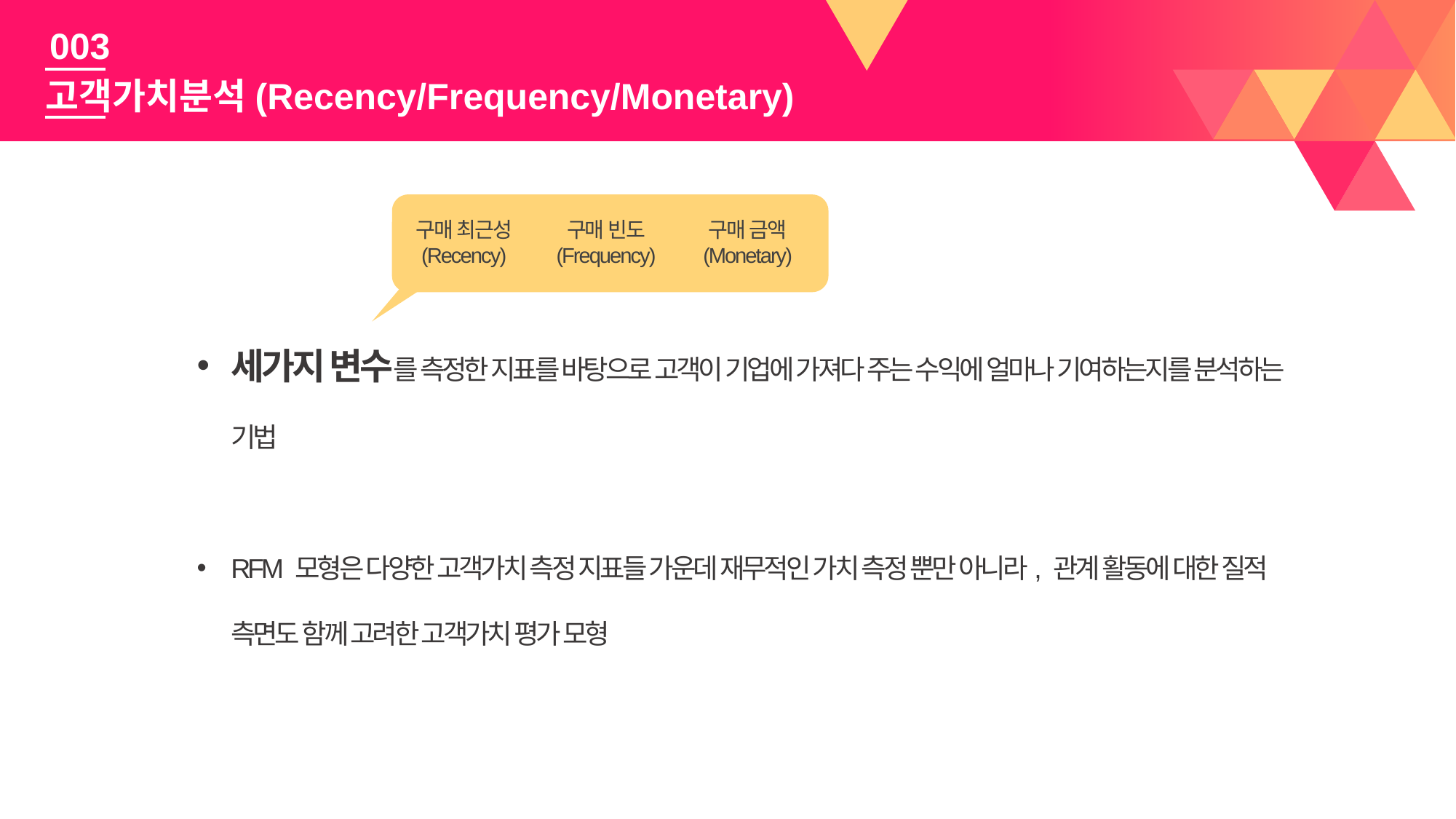

003
고객가치분석(Recency/Frequency/Monetary)

구매 빈도
(Frequency)
구매 금액
(Monetary)
구매 최근성
(Recency)
고객의
구매빈도
(Frequency)

세가지 변수를 측정한 지표를 바탕으로 고객이 기업에 가져다 주는 수익에 얼마나 기여하는지를 분석하는 기법

RFM 모형은 다양한 고객가치 측정 지표들 가운데 재무적인 가치 측정 뿐만 아니라, 관계 활동에 대한 질적 측면도 함께 고려한 고객가치 평가 모형